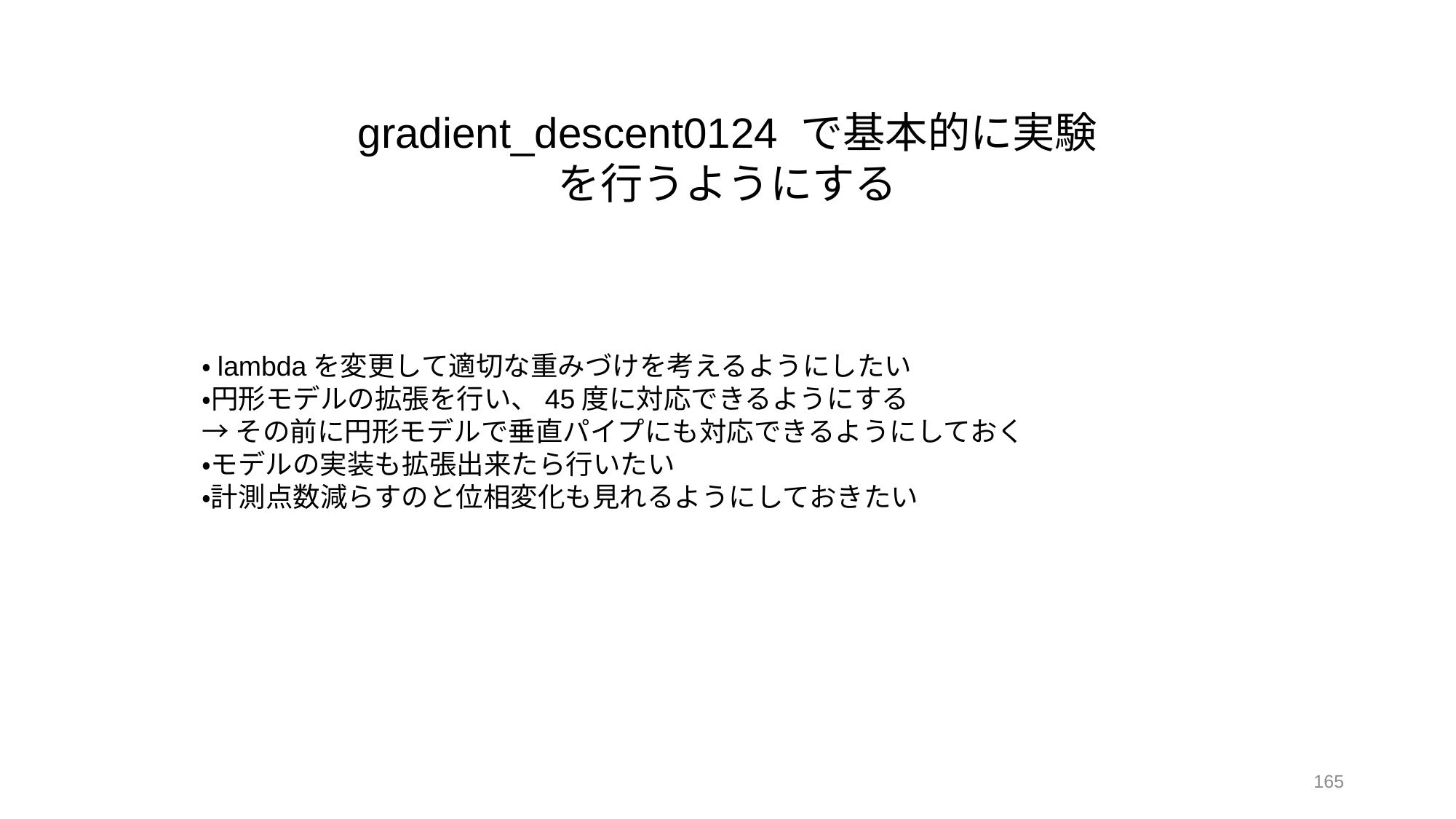

gradient_descent0124 で基本的に実験を行うようにする
・lambdaを変更して適切な重みづけを考えるようにしたい
・円形モデルの拡張を行い、45度に対応できるようにする
→その前に円形モデルで垂直パイプにも対応できるようにしておく
・モデルの実装も拡張出来たら行いたい
・計測点数減らすのと位相変化も見れるようにしておきたい
165